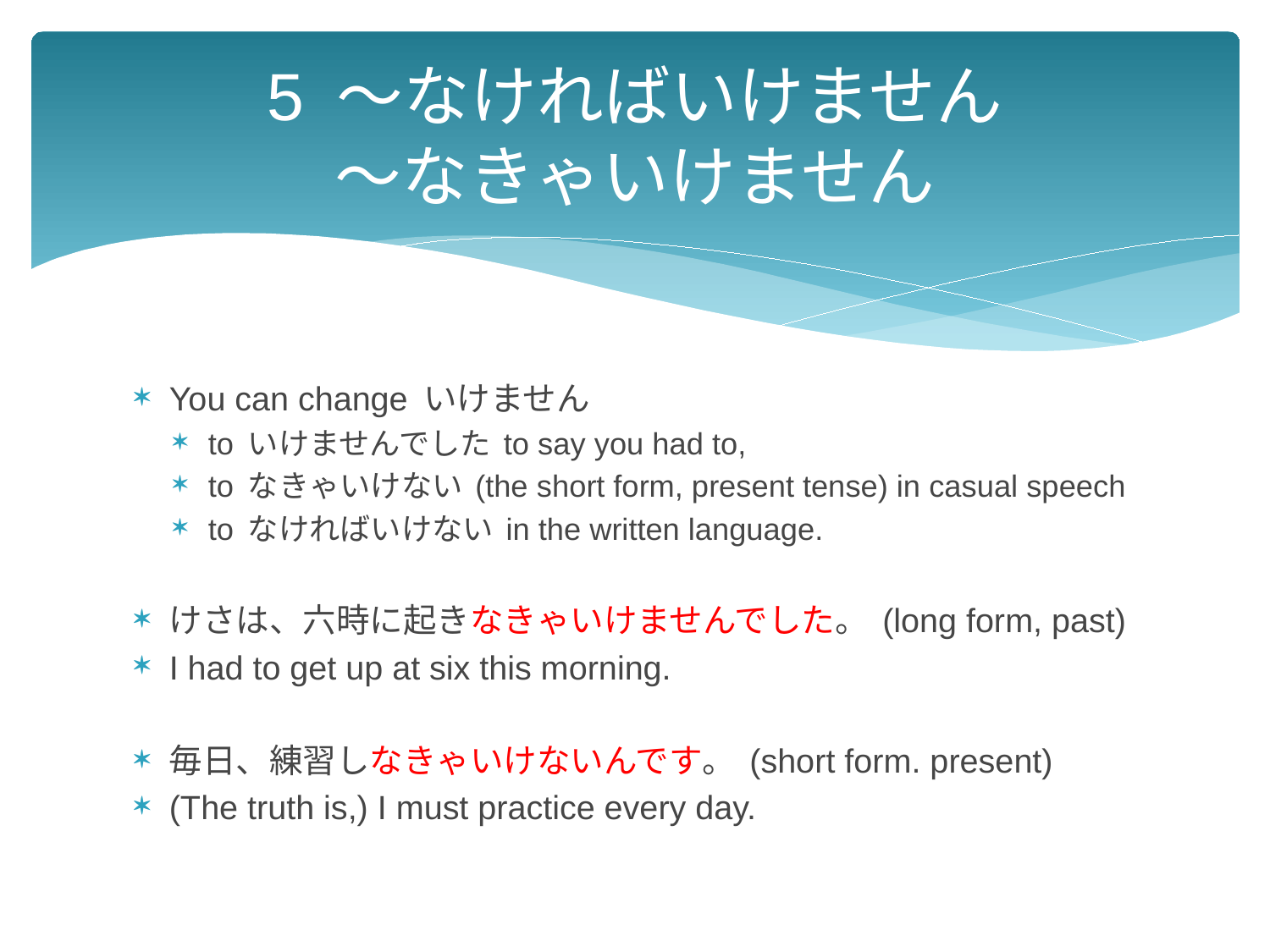

# 5 ～なければいけません ～なきゃいけません
You can change いけません
to いけませんでした to say you had to,
to なきゃいけない (the short form, present tense) in casual speech
to なければいけない in the written language.

けさは、六時に起きなきゃいけませんでした。 (long form, past)
I had to get up at six this morning.

毎日、練習しなきゃいけないんです。 (short form. present)
(The truth is,) I must practice every day.